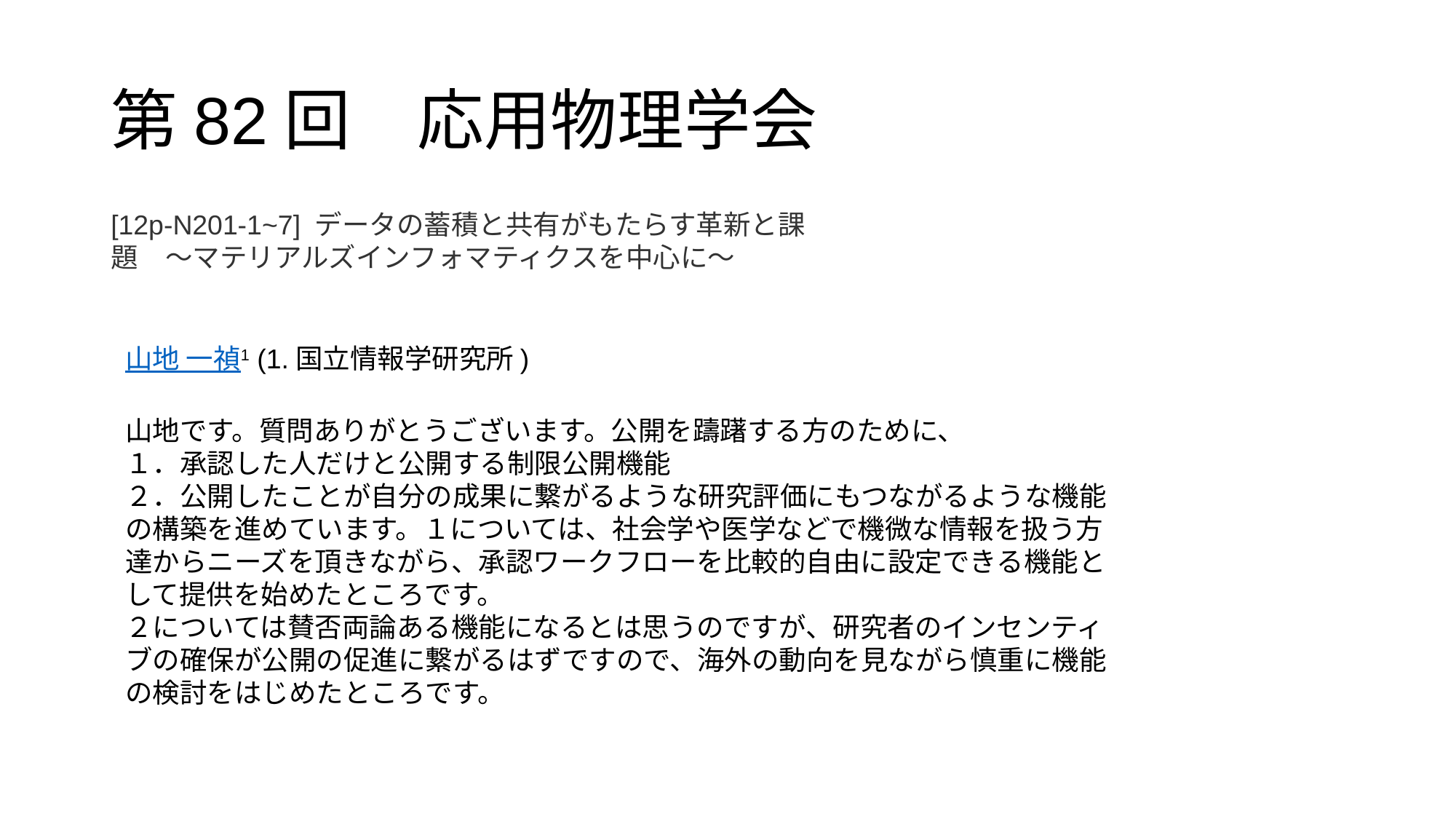

# 第82回　応用物理学会
[12p-N201-1~7] データの蓄積と共有がもたらす革新と課題　～マテリアルズインフォマティクスを中心に～
山地 一禎1 (1.国立情報学研究所)

山地です。質問ありがとうございます。公開を躊躇する方のために、
１．承認した人だけと公開する制限公開機能
２．公開したことが自分の成果に繋がるような研究評価にもつながるような機能
の構築を進めています。１については、社会学や医学などで機微な情報を扱う方達からニーズを頂きながら、承認ワークフローを比較的自由に設定できる機能として提供を始めたところです。
２については賛否両論ある機能になるとは思うのですが、研究者のインセンティブの確保が公開の促進に繋がるはずですので、海外の動向を見ながら慎重に機能の検討をはじめたところです。